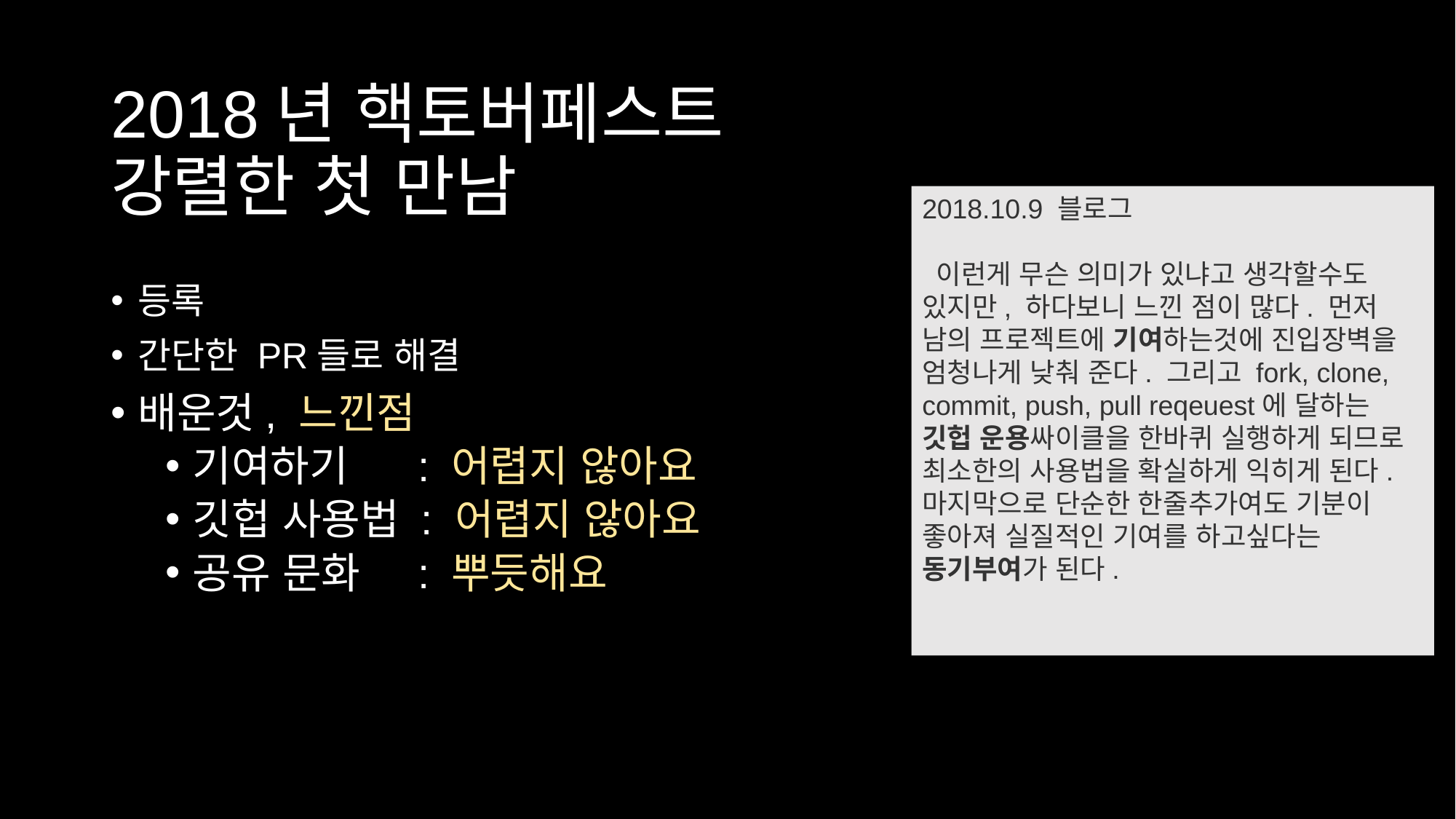

# 2018년 핵토버페스트 강렬한 첫 만남
2018.10.9 블로그

 이런게 무슨 의미가 있냐고 생각할수도 있지만, 하다보니 느낀 점이 많다. 먼저 남의 프로젝트에 기여하는것에 진입장벽을 엄청나게 낮춰 준다. 그리고 fork, clone, commit, push, pull reqeuest에 달하는 깃헙 운용싸이클을 한바퀴 실행하게 되므로 최소한의 사용법을 확실하게 익히게 된다. 마지막으로 단순한 한줄추가여도 기분이 좋아져 실질적인 기여를 하고싶다는 동기부여가 된다.

등록
간단한 PR들로 해결
배운것, 느낀점
기여하기     : 어렵지 않아요
깃헙 사용법 : 어렵지 않아요
공유 문화    : 뿌듯해요

#hacktoberfest #hacktoberfestseoul